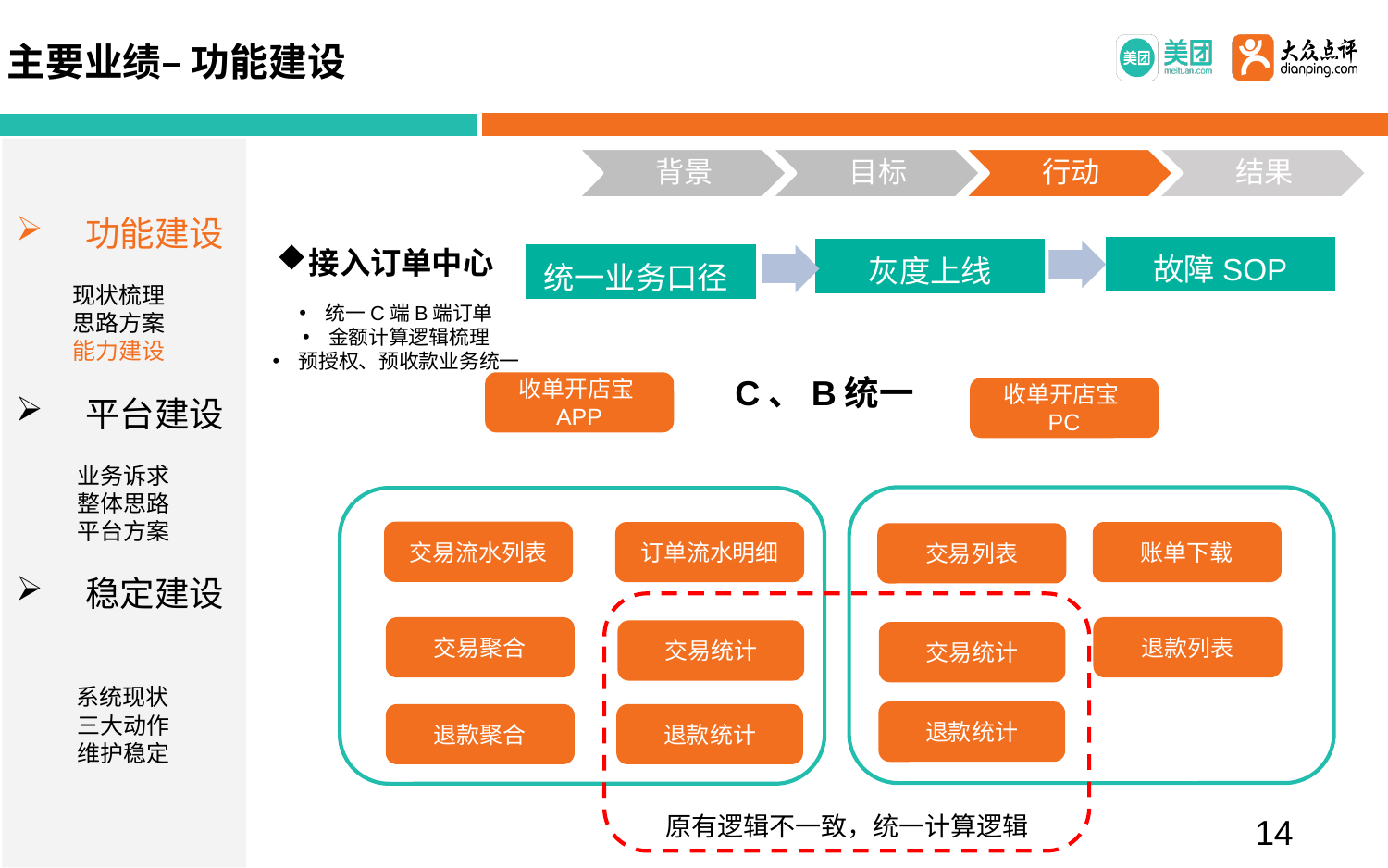

主要业绩– 功能建设
功能建设

          现状梳理
          思路方案
          能力建设

平台建设

           业务诉求
           整体思路
           平台方案

稳定建设

         系统现状
           三大动作
           维护稳定

背景
目标
行动
结果

接入订单中心
故障SOP
灰度上线

统一业务口径
统一C端B端订单
金额计算逻辑梳理
预授权、预收款业务统一
C、B统一
收单开店宝APP
收单开店宝PC

交易流水列表
订单流水明细
账单下载
交易列表

交易聚合
退款列表
交易统计
交易统计
退款统计
退款聚合
退款统计
原有逻辑不一致，统一计算逻辑
14